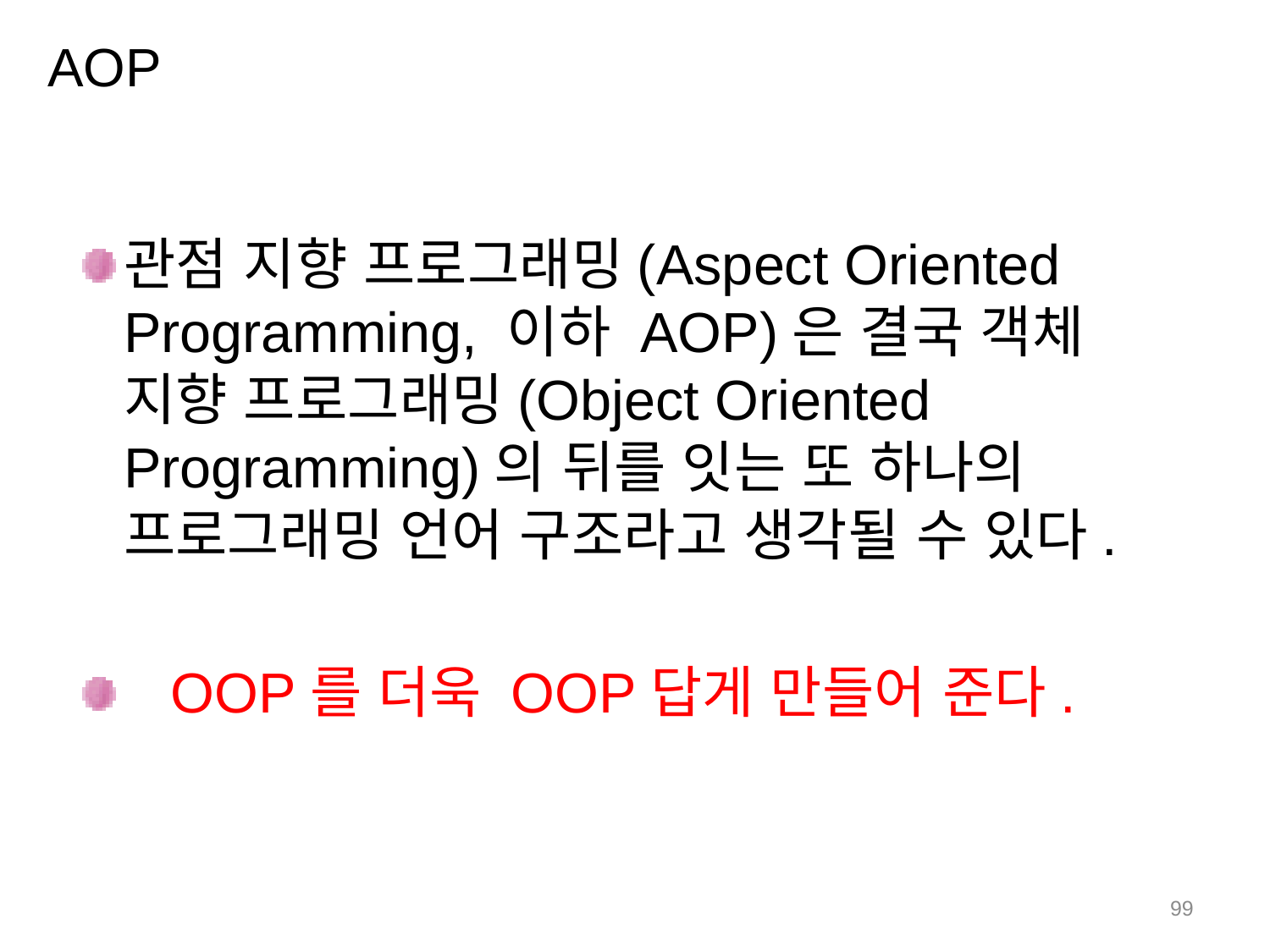

# AOP
관점 지향 프로그래밍(Aspect Oriented Programming, 이하 AOP)은 결국 객체 지향 프로그래밍(Object Oriented Programming)의 뒤를 잇는 또 하나의 프로그래밍 언어 구조라고 생각될 수 있다.

   OOP를 더욱 OOP답게 만들어 준다.

99